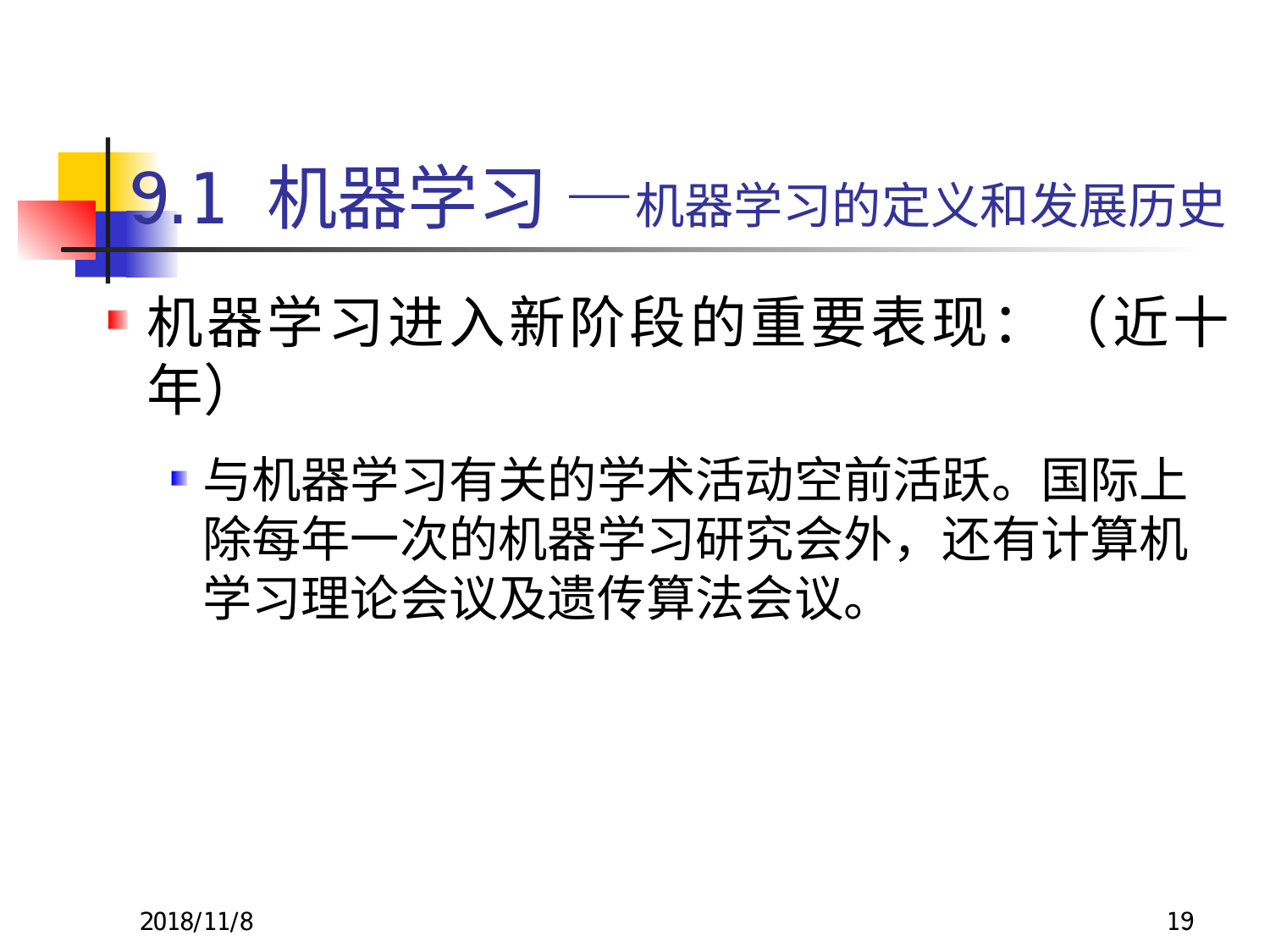

# 9.1 机器学习 —机器学习的定义和发展历史
机器学习进入新阶段的重要表现：（近十年）
与机器学习有关的学术活动空前活跃。国际上除每年一次的机器学习研究会外，还有计算机学习理论会议及遗传算法会议。
2018/11/8
19